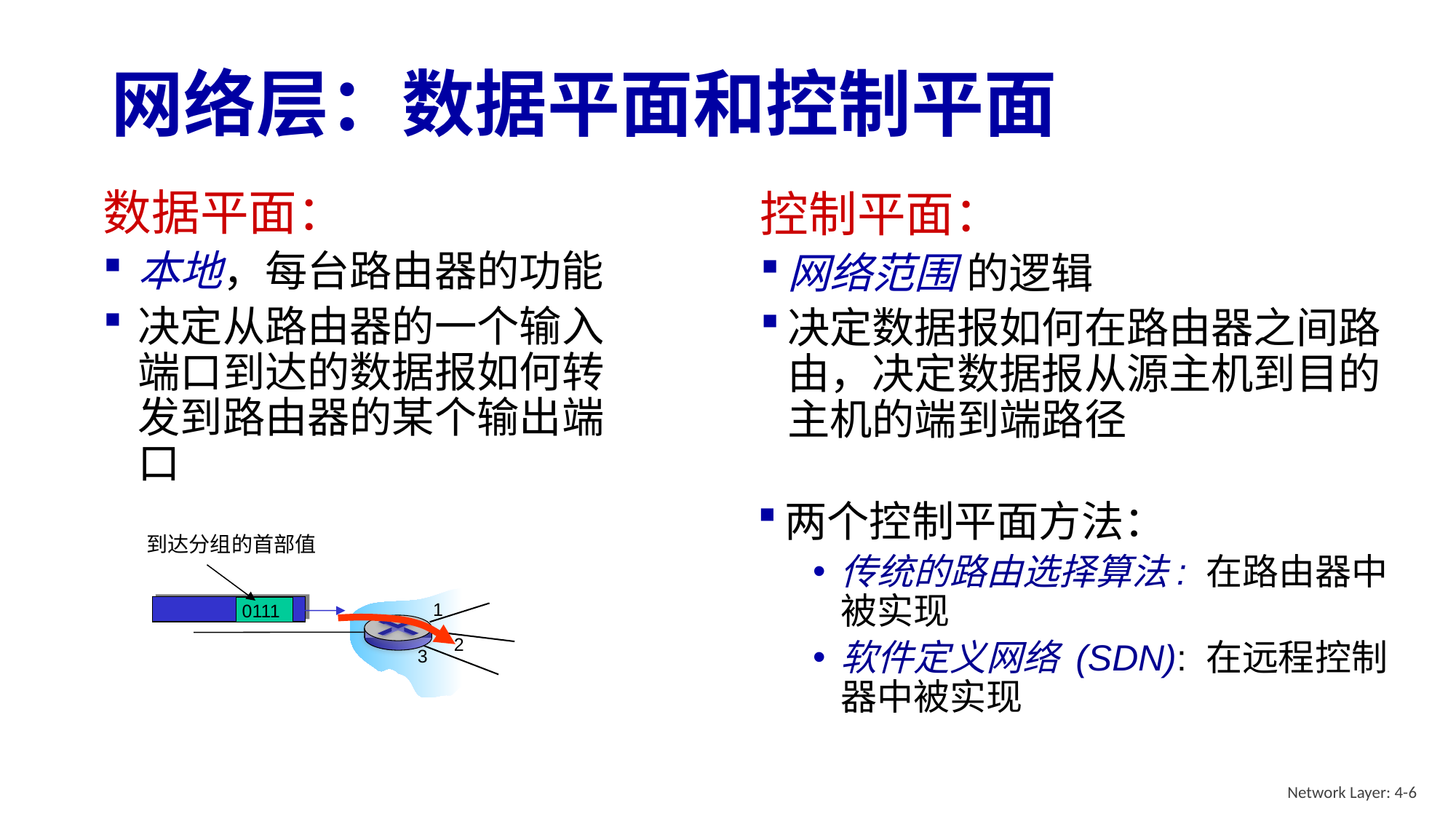

# 网络层：数据平面和控制平面
数据平面：
本地，每台路由器的功能
决定从路由器的一个输入端口到达的数据报如何转发到路由器的某个输出端口

控制平面：
网络范围 的逻辑
决定数据报如何在路由器之间路由，决定数据报从源主机到目的主机的端到端路径

两个控制平面方法：
传统的路由选择算法: 在路由器中被实现
软件定义网络 (SDN): 在远程控制器中被实现

到达分组的首部值

0111

1

2
3
Network Layer: 4-6